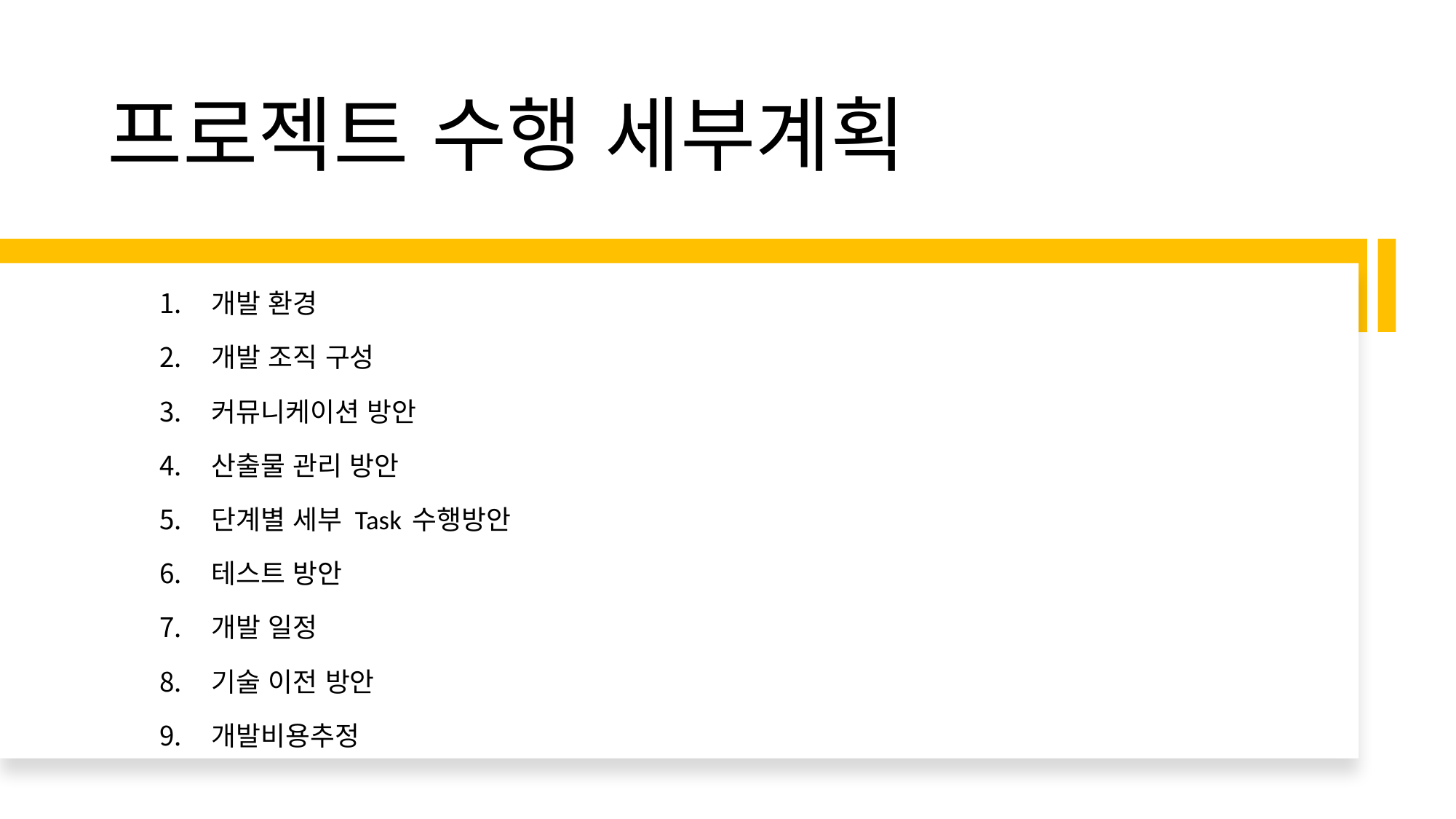

# 프로젝트 수행 세부계획

개발 환경
개발 조직 구성
커뮤니케이션 방안
산출물 관리 방안
단계별 세부 Task 수행방안
테스트 방안
개발 일정
기술 이전 방안
개발비용추정